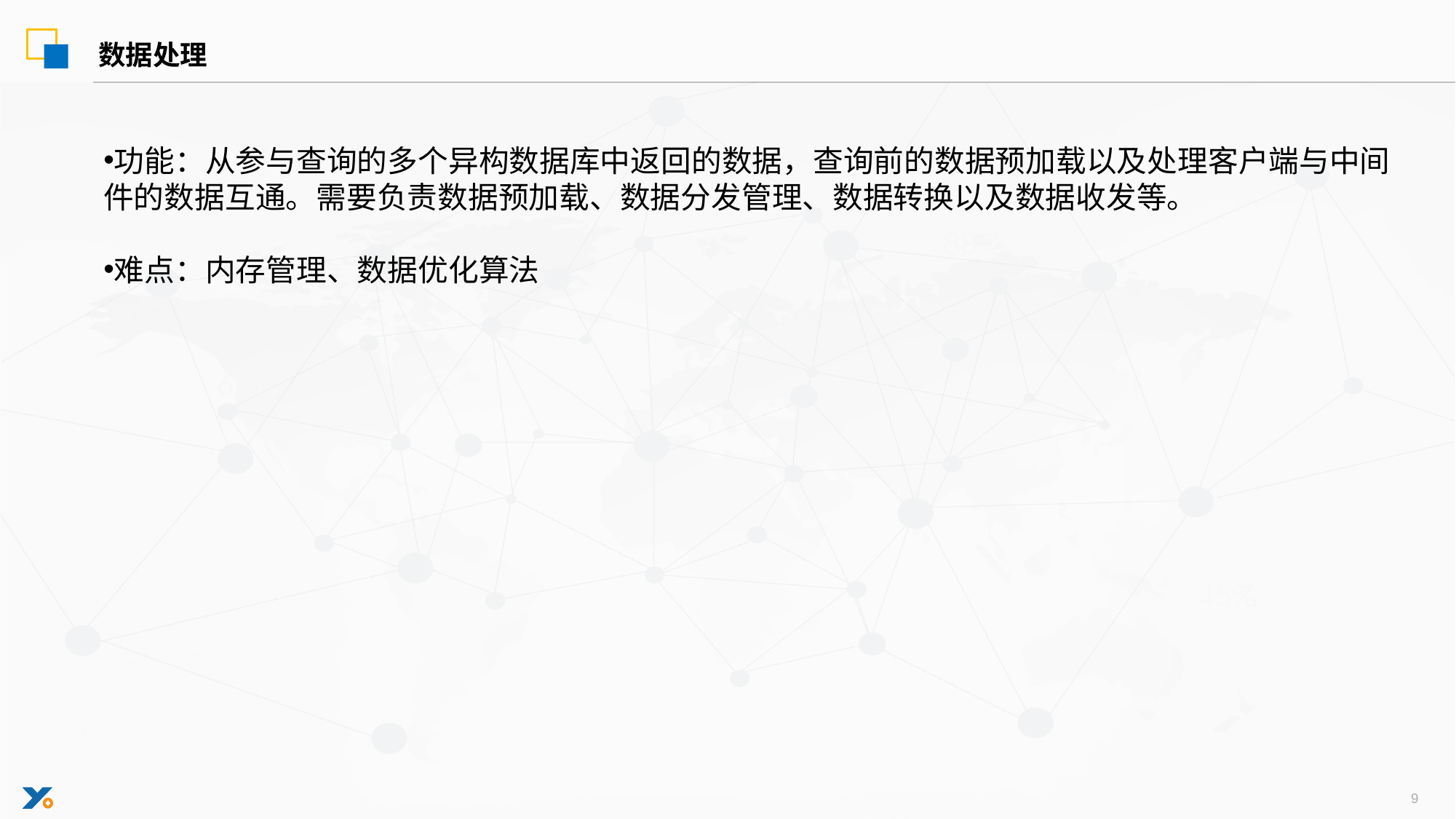

数据处理
功能：从参与查询的多个异构数据库中返回的数据，查询前的数据预加载以及处理客户端与中间件的数据互通。需要负责数据预加载、数据分发管理、数据转换以及数据收发等。

难点：内存管理、数据优化算法